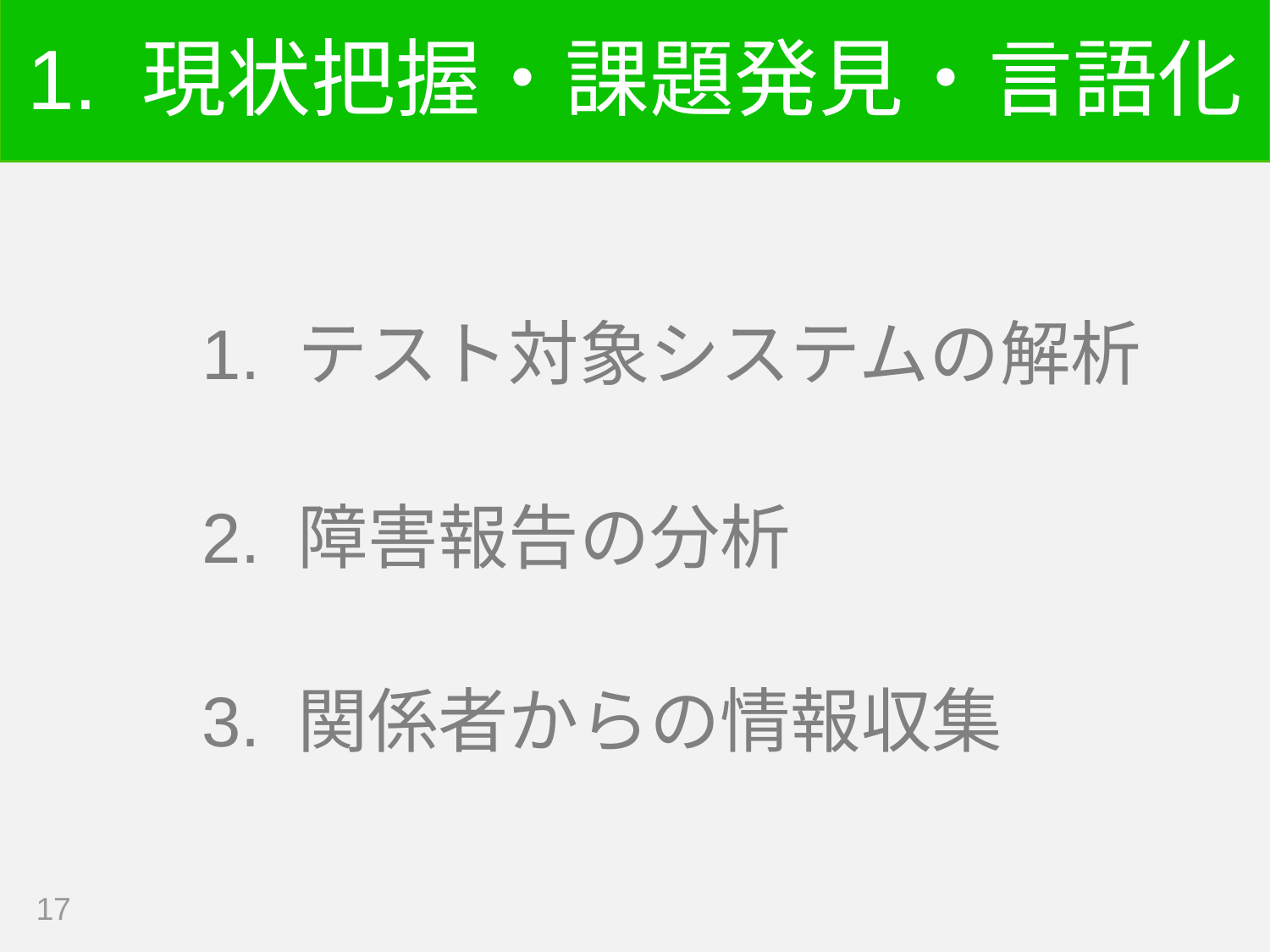

# 1. 現状把握・課題発見・言語化
テスト対象システムの解析

障害報告の分析

関係者からの情報収集
17